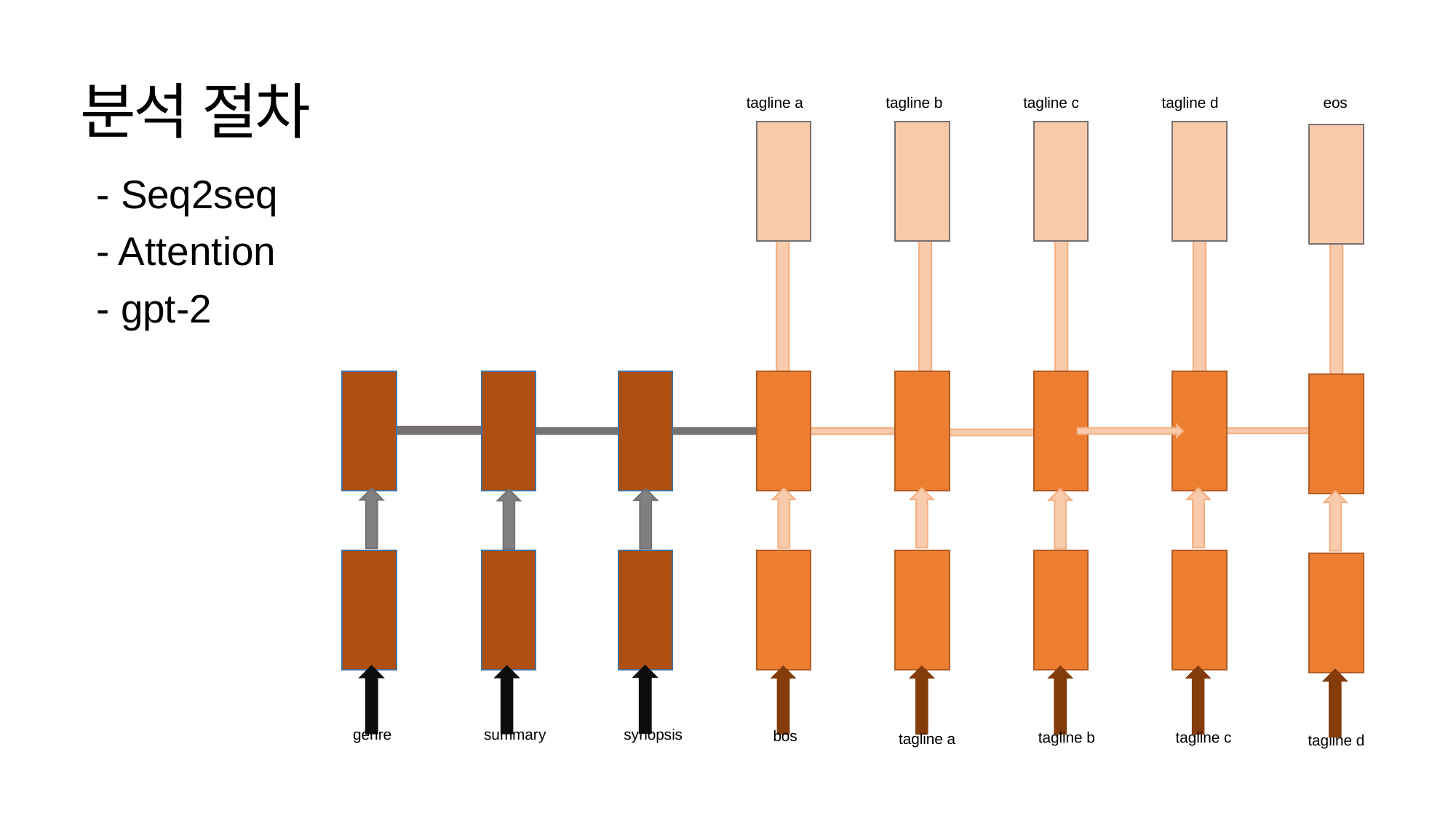

# 분석 절차
tagline c
tagline d
eos
tagline b
tagline a

genre
synopsis
summary
bos
tagline c
tagline b
tagline a
tagline d
- Seq2seq
- Attention
- gpt-2